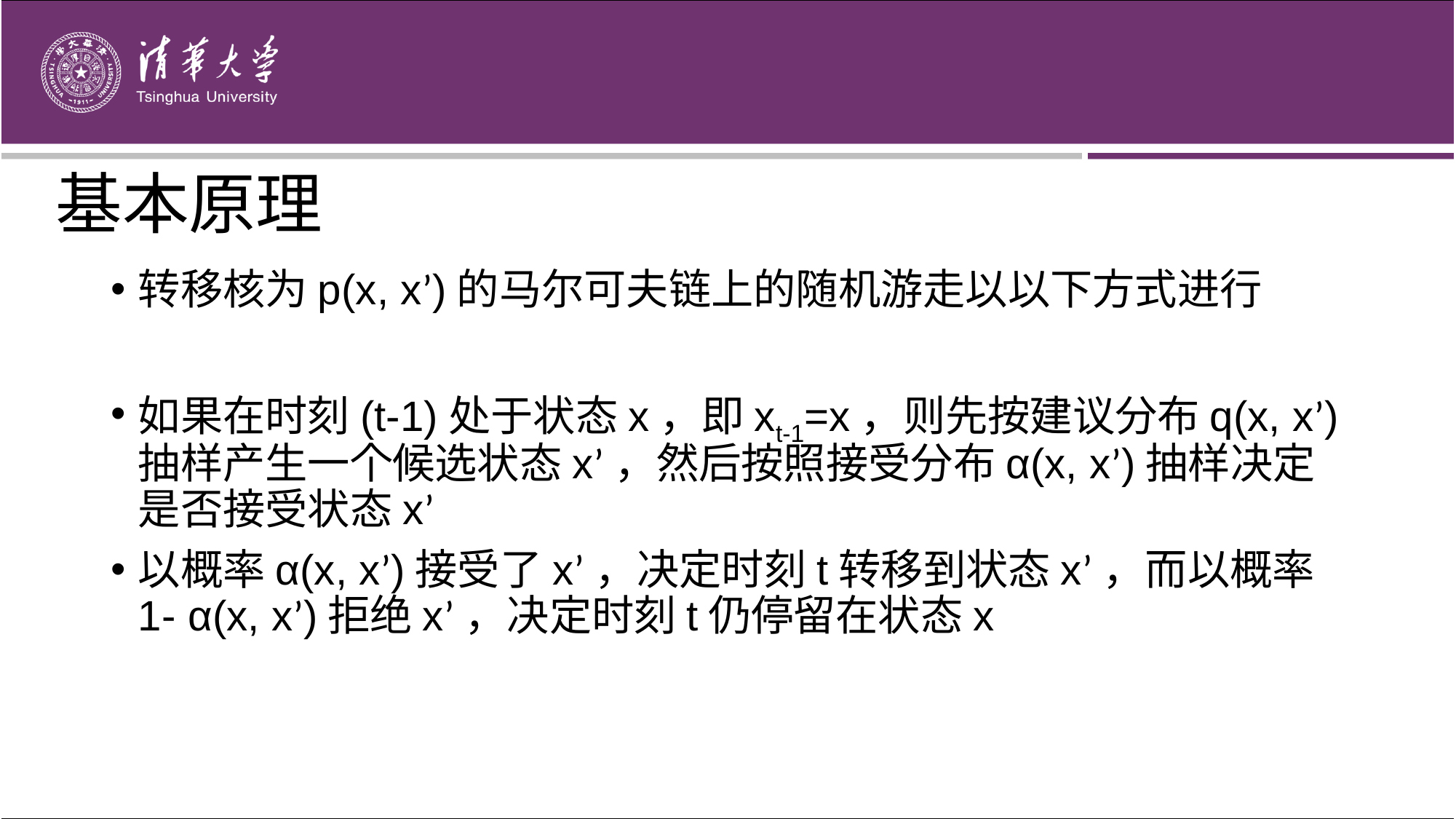

# 基本原理
转移核为p(x, x’)的马尔可夫链上的随机游走以以下方式进行

如果在时刻(t-1)处于状态x，即xt-1=x，则先按建议分布q(x, x’)抽样产生一个候选状态x’，然后按照接受分布α(x, x’)抽样决定是否接受状态x’
以概率α(x, x’)接受了x’，决定时刻t转移到状态x’，而以概率1- α(x, x’)拒绝x’，决定时刻t仍停留在状态x